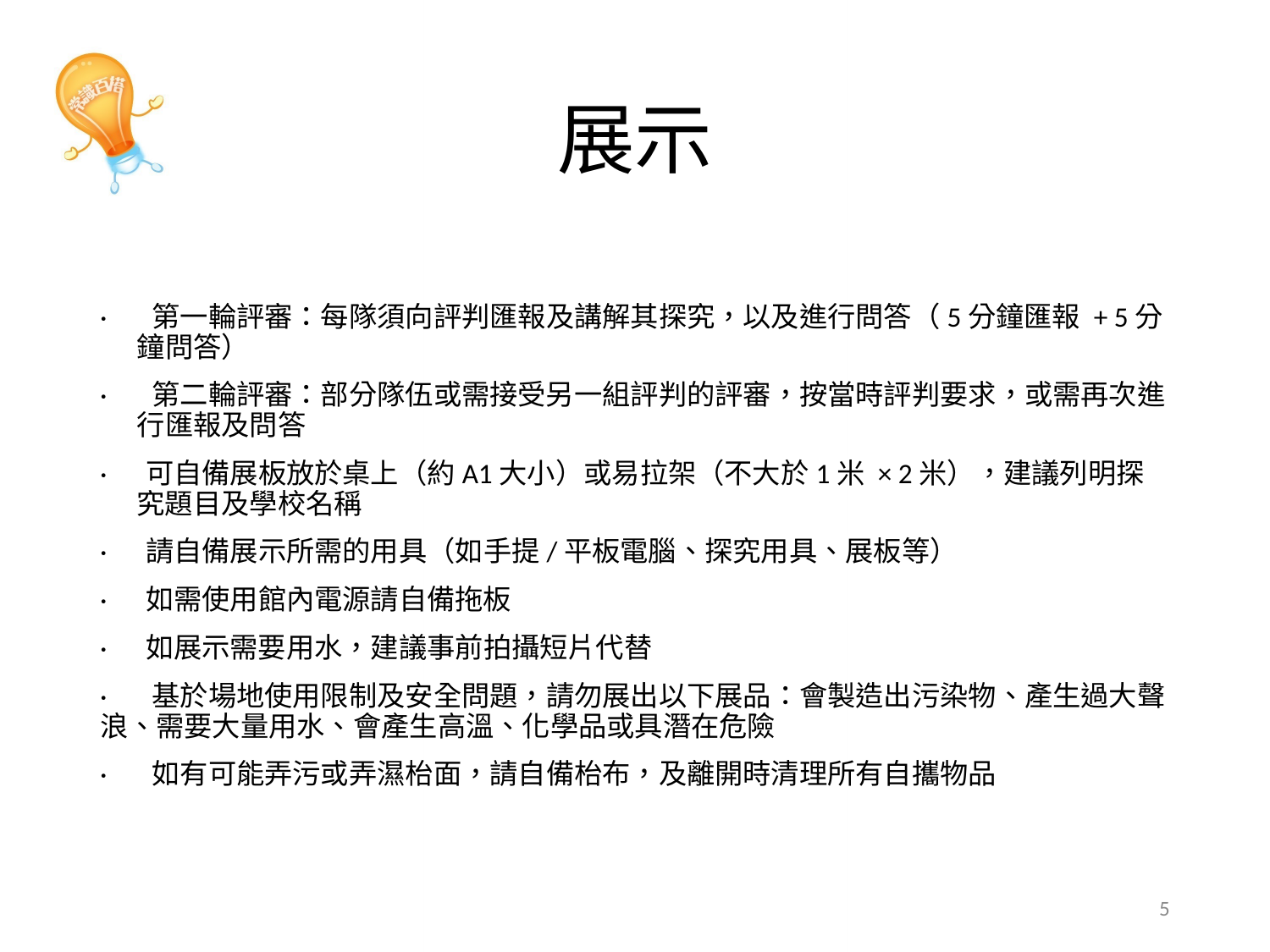

# 展示

·      第一輪評審：每隊須向評判匯報及講解其探究，以及進行問答（5分鐘匯報 + 5分鐘問答）
·      第二輪評審：部分隊伍或需接受另一組評判的評審，按當時評判要求，或需再次進行匯報及問答
·     可自備展板放於桌上（約A1大小）或易拉架（不大於1米 × 2米），建議列明探究題目及學校名稱
·     請自備展示所需的用具（如手提/平板電腦、探究用具、展板等）
·     如需使用館內電源請自備拖板
·     如展示需要用水，建議事前拍攝短片代替
·      基於場地使用限制及安全問題，請勿展出以下展品：會製造出污染物、產生過大聲浪、需要大量用水、會產生高溫、化學品或具潛在危險
·      如有可能弄污或弄濕枱面，請自備枱布，及離開時清理所有自攜物品
5